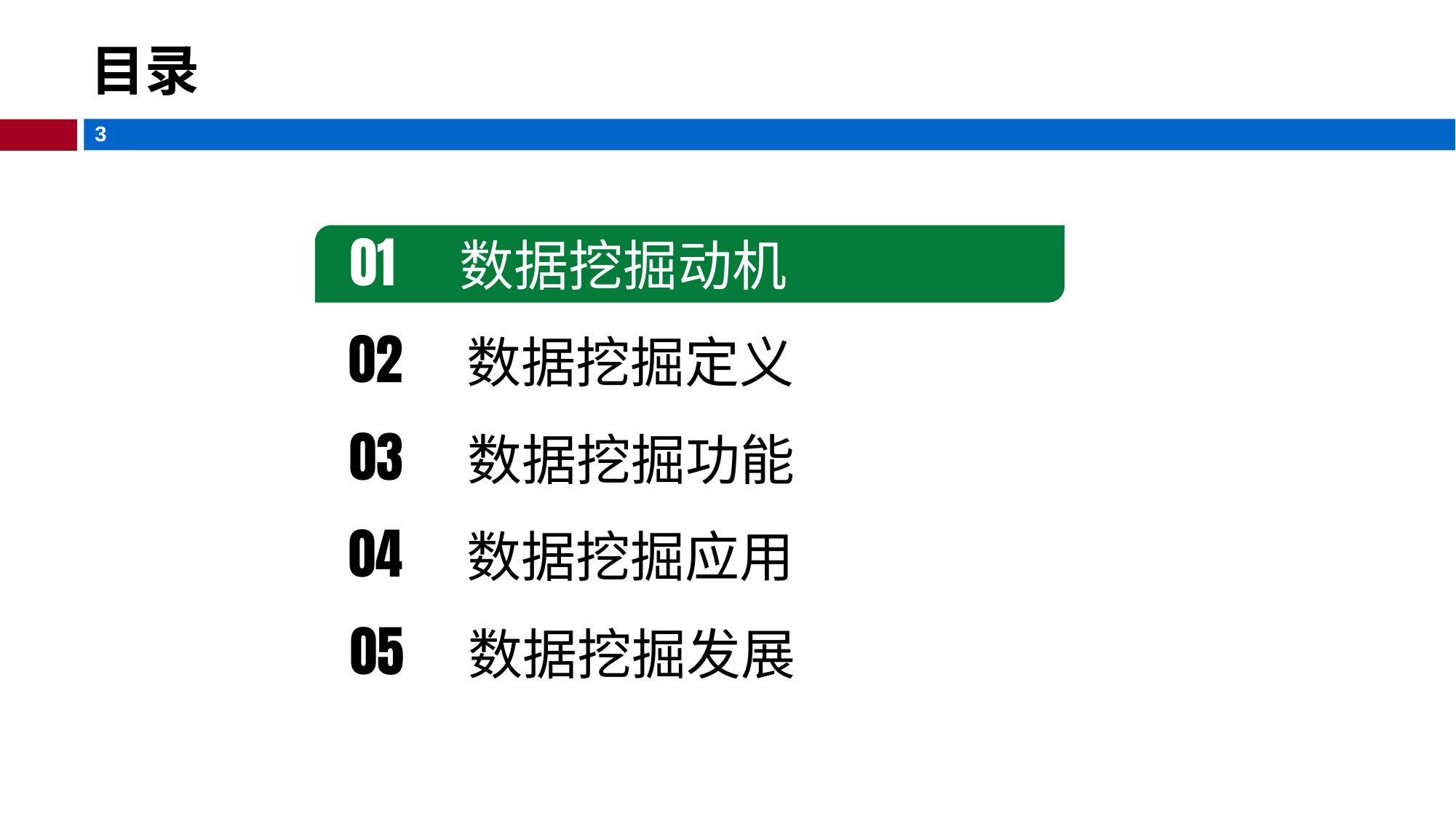

# 目录

01    数据挖掘动机
02    数据挖掘定义
03    数据挖掘功能
04    数据挖掘应用
05    数据挖掘发展